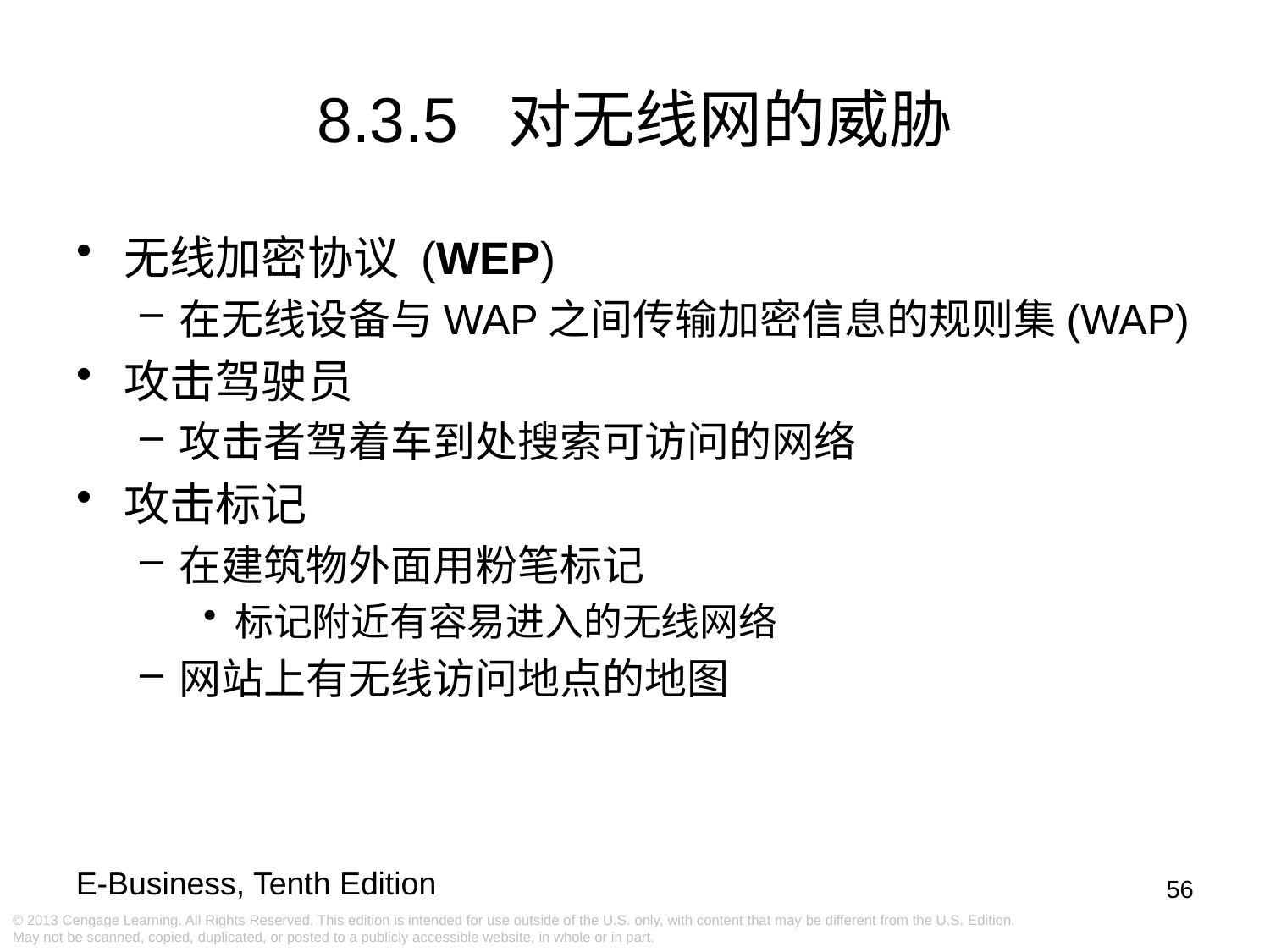

8.3.5  对无线网的威胁
无线加密协议 (WEP)
在无线设备与WAP之间传输加密信息的规则集(WAP)
攻击驾驶员
攻击者驾着车到处搜索可访问的网络
攻击标记
在建筑物外面用粉笔标记
标记附近有容易进入的无线网络
网站上有无线访问地点的地图
56